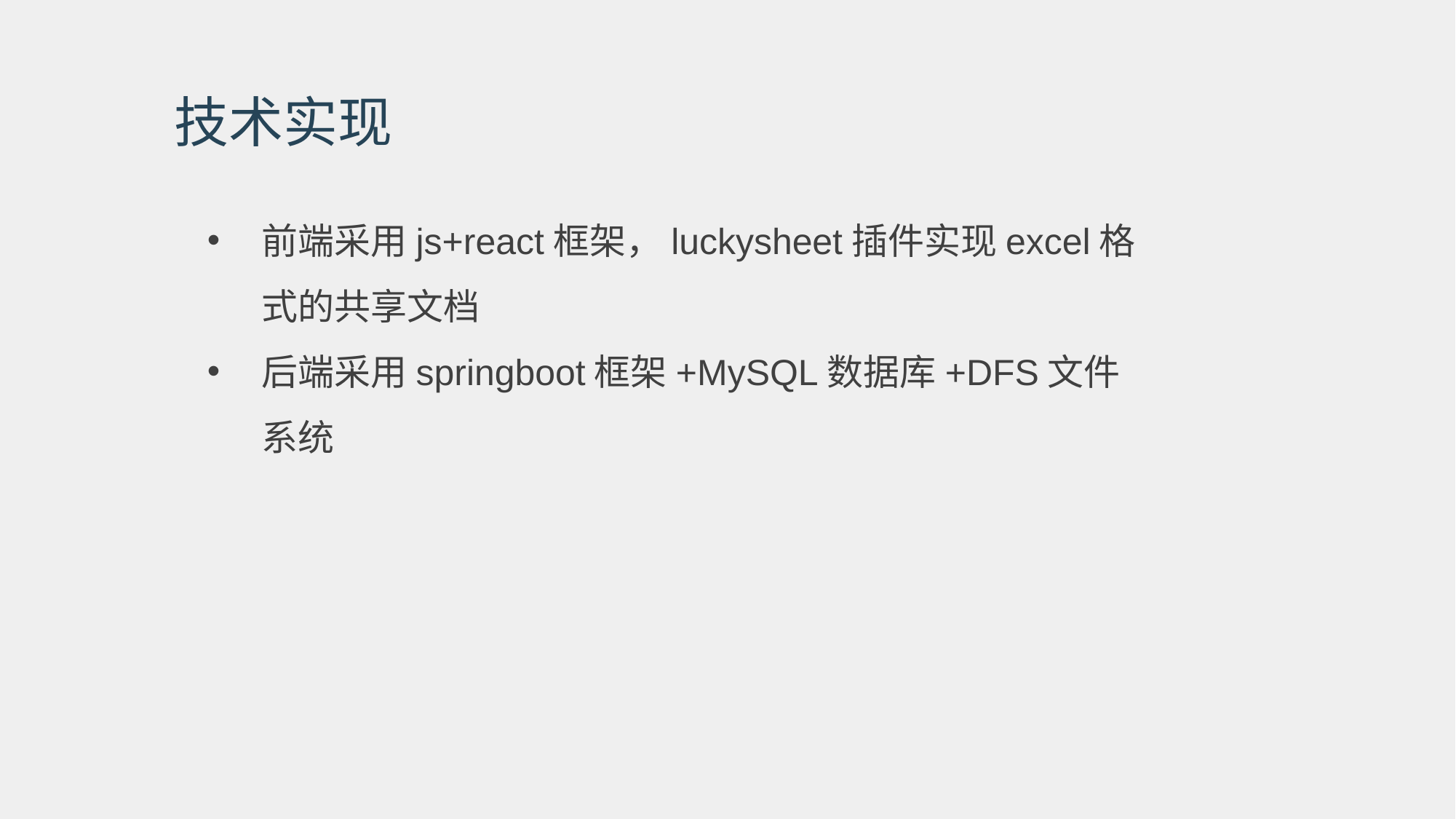

技术实现
前端采用js+react框架，luckysheet插件实现excel格式的共享文档
后端采用springboot框架+MySQL数据库+DFS文件系统